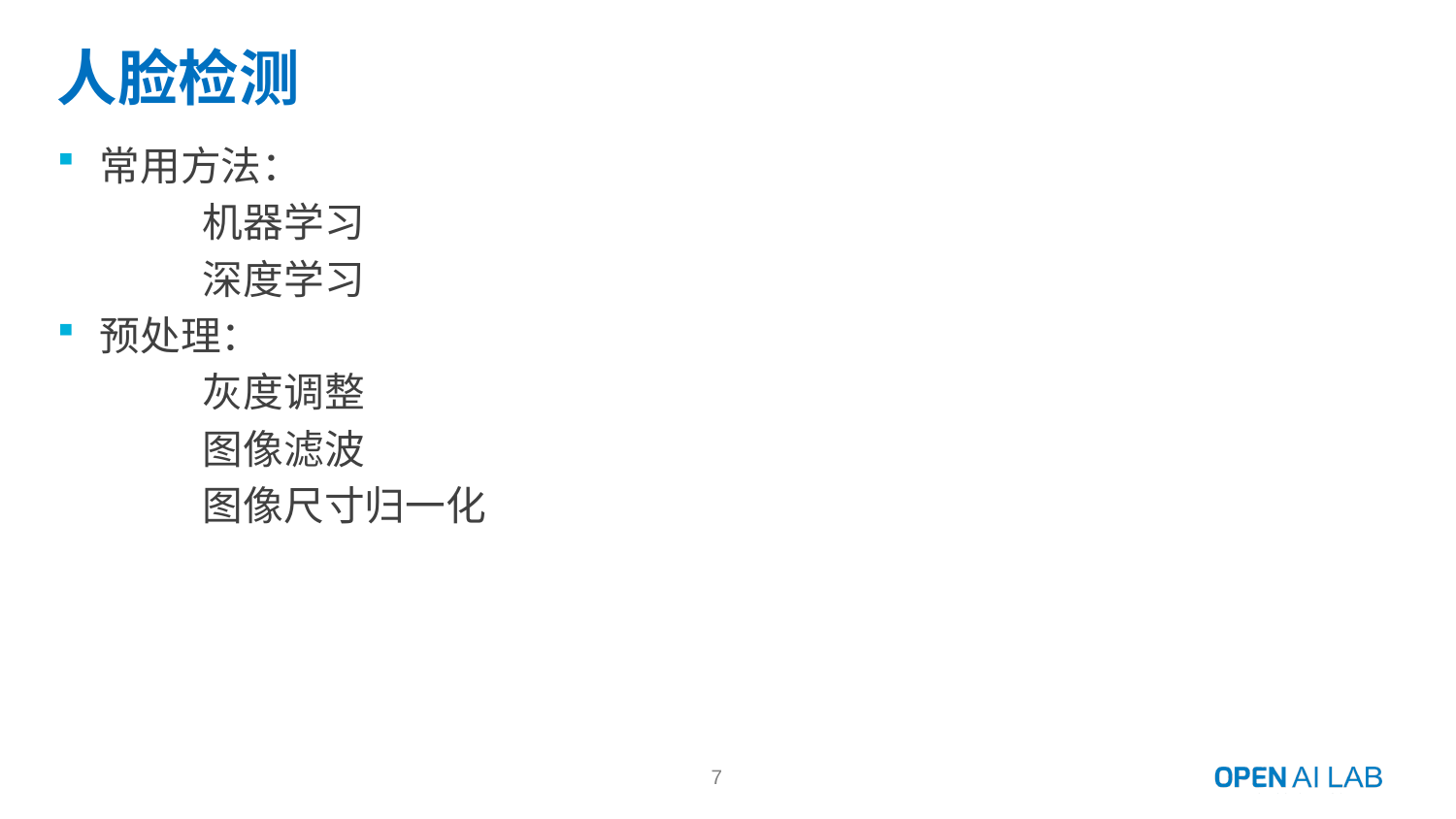

# 人脸检测
常用方法：
	机器学习
	深度学习
预处理：
	灰度调整
	图像滤波
	图像尺寸归一化